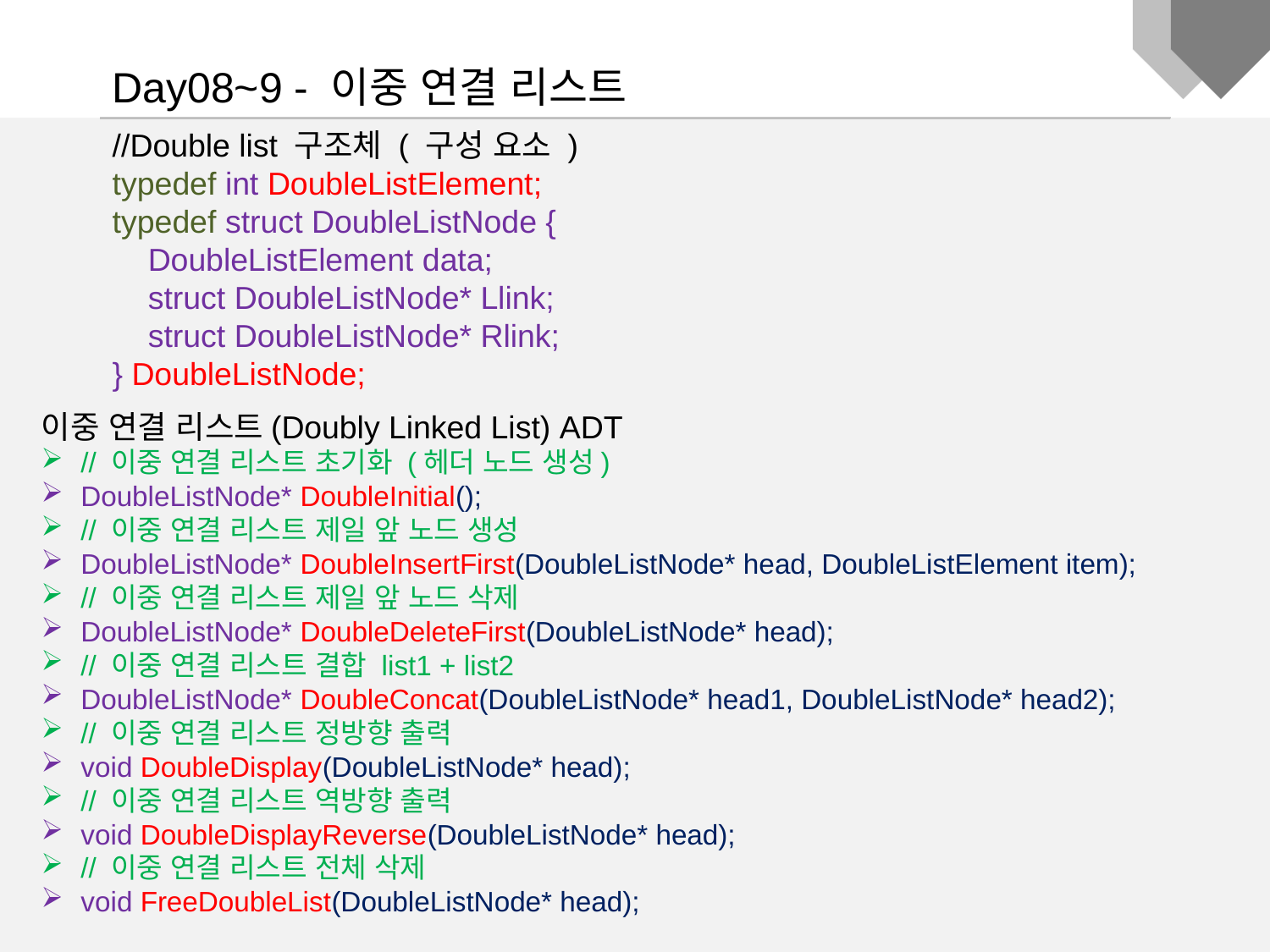

Day08~9 - 이중 연결 리스트
//Double list 구조체 ( 구성 요소 )
typedef int DoubleListElement;
typedef struct DoubleListNode {
    DoubleListElement data;
    struct DoubleListNode* Llink;
    struct DoubleListNode* Rlink;
} DoubleListNode;
이중 연결 리스트(Doubly Linked List) ADT
// 이중 연결 리스트 초기화 (헤더 노드 생성)
DoubleListNode* DoubleInitial();
// 이중 연결 리스트 제일 앞 노드 생성
DoubleListNode* DoubleInsertFirst(DoubleListNode* head, DoubleListElement item);
// 이중 연결 리스트 제일 앞 노드 삭제
DoubleListNode* DoubleDeleteFirst(DoubleListNode* head);
// 이중 연결 리스트 결합 list1 + list2
DoubleListNode* DoubleConcat(DoubleListNode* head1, DoubleListNode* head2);
// 이중 연결 리스트 정방향 출력
void DoubleDisplay(DoubleListNode* head);
// 이중 연결 리스트 역방향 출력
void DoubleDisplayReverse(DoubleListNode* head);
// 이중 연결 리스트 전체 삭제
void FreeDoubleList(DoubleListNode* head);